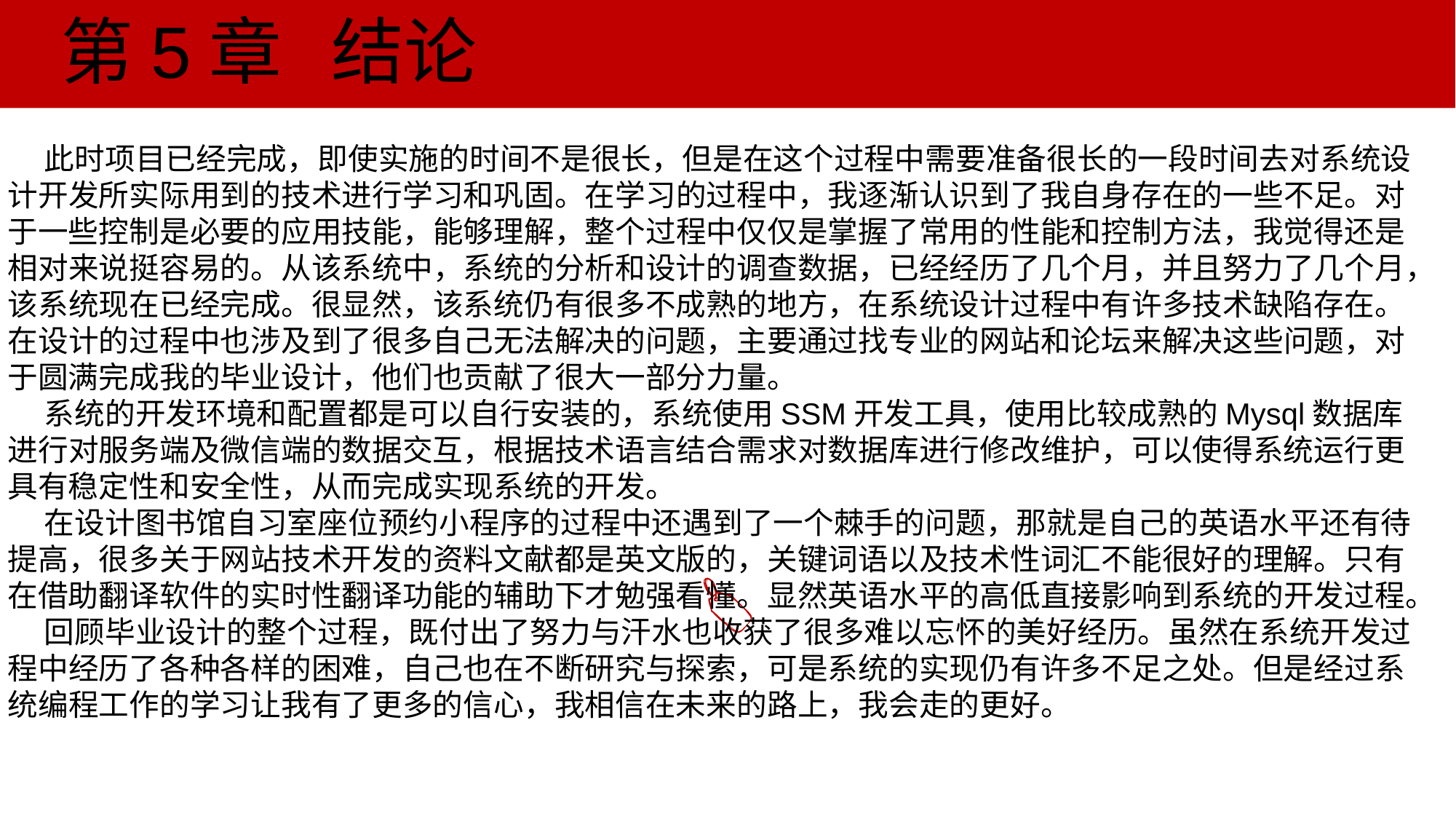

第5章   结论
此时项目已经完成，即使实施的时间不是很长，但是在这个过程中需要准备很长的一段时间去对系统设计开发所实际用到的技术进行学习和巩固。在学习的过程中，我逐渐认识到了我自身存在的一些不足。对于一些控制是必要的应用技能，能够理解，整个过程中仅仅是掌握了常用的性能和控制方法，我觉得还是相对来说挺容易的。从该系统中，系统的分析和设计的调查数据，已经经历了几个月，并且努力了几个月，该系统现在已经完成。很显然，该系统仍有很多不成熟的地方，在系统设计过程中有许多技术缺陷存在。在设计的过程中也涉及到了很多自己无法解决的问题，主要通过找专业的网站和论坛来解决这些问题，对于圆满完成我的毕业设计，他们也贡献了很大一部分力量。
系统的开发环境和配置都是可以自行安装的，系统使用SSM开发工具，使用比较成熟的Mysql数据库进行对服务端及微信端的数据交互，根据技术语言结合需求对数据库进行修改维护，可以使得系统运行更具有稳定性和安全性，从而完成实现系统的开发。
在设计图书馆自习室座位预约小程序的过程中还遇到了一个棘手的问题，那就是自己的英语水平还有待提高，很多关于网站技术开发的资料文献都是英文版的，关键词语以及技术性词汇不能很好的理解。只有在借助翻译软件的实时性翻译功能的辅助下才勉强看懂。显然英语水平的高低直接影响到系统的开发过程。
回顾毕业设计的整个过程，既付出了努力与汗水也收获了很多难以忘怀的美好经历。虽然在系统开发过程中经历了各种各样的困难，自己也在不断研究与探索，可是系统的实现仍有许多不足之处。但是经过系统编程工作的学习让我有了更多的信心，我相信在未来的路上，我会走的更好。